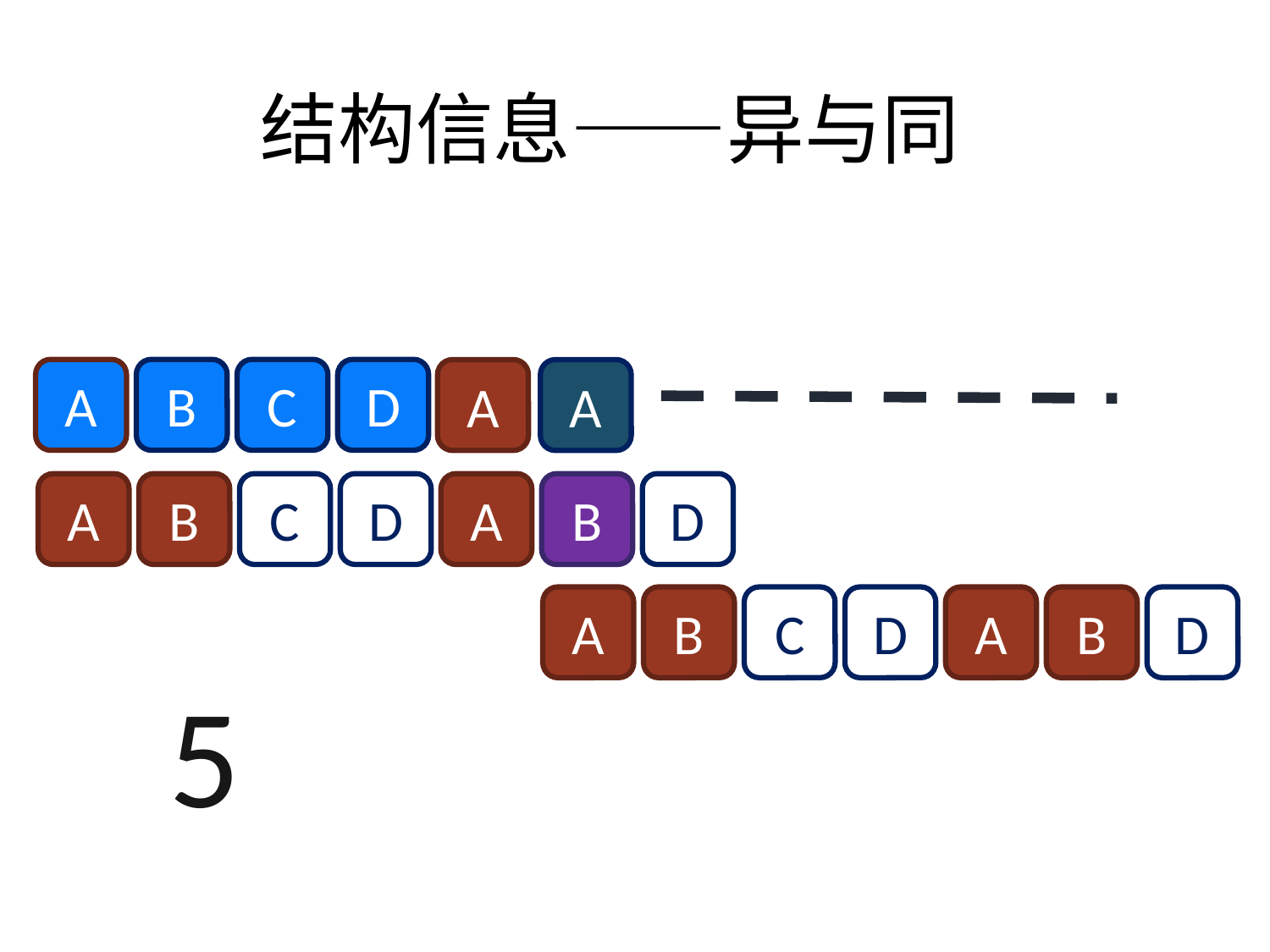

结构信息——异与同
A
B
C
D
A
A
A
B
C
D
A
B
D
A
B
C
D
A
B
D
5